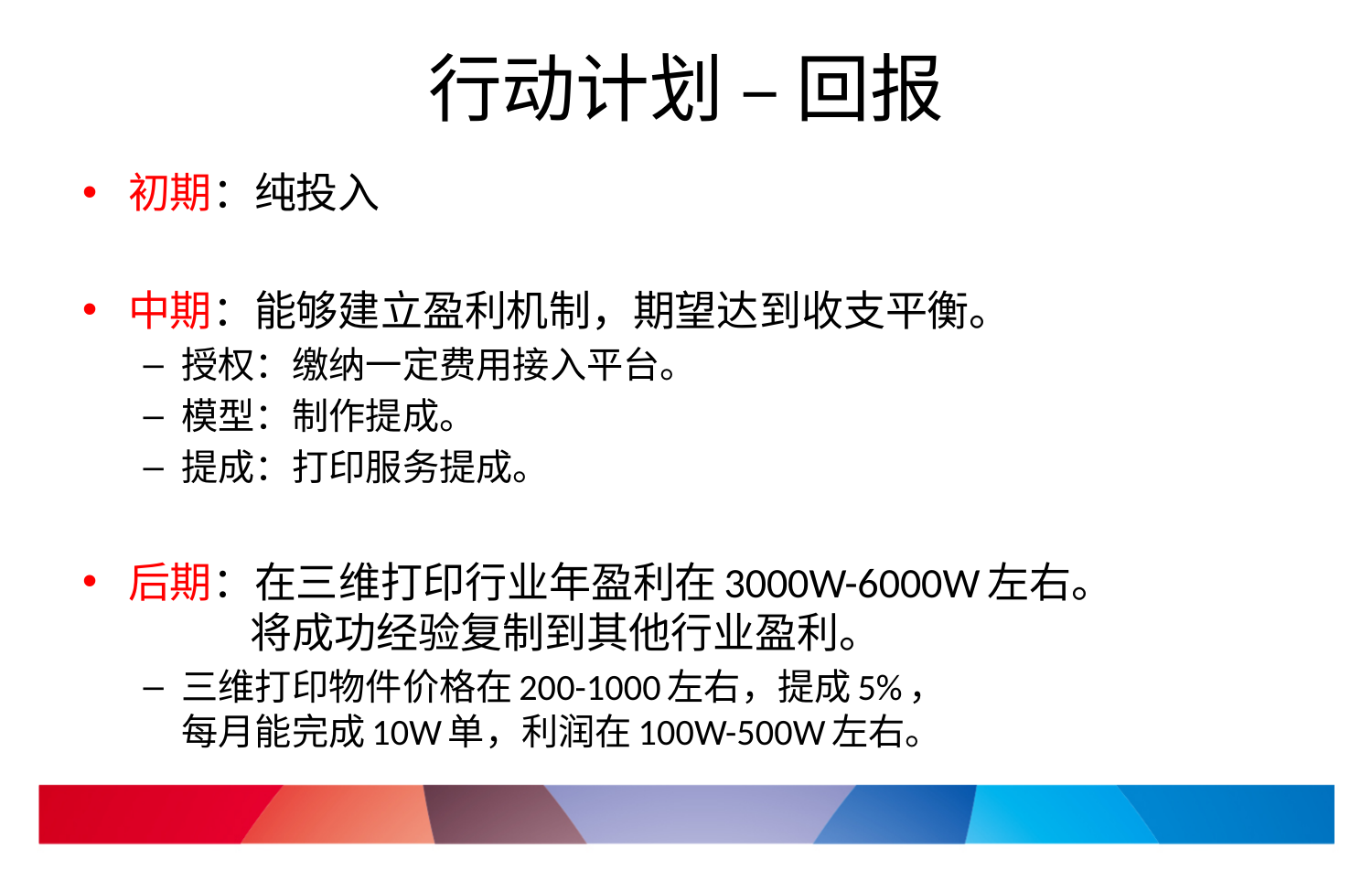

# 行动计划 – 回报
初期：纯投入

中期：能够建立盈利机制，期望达到收支平衡。
授权：缴纳一定费用接入平台。
模型：制作提成。
提成：打印服务提成。

后期：在三维打印行业年盈利在3000W-6000W左右。
             将成功经验复制到其他行业盈利。
三维打印物件价格在200-1000左右，提成5%，
每月能完成10W单，利润在100W-500W左右。